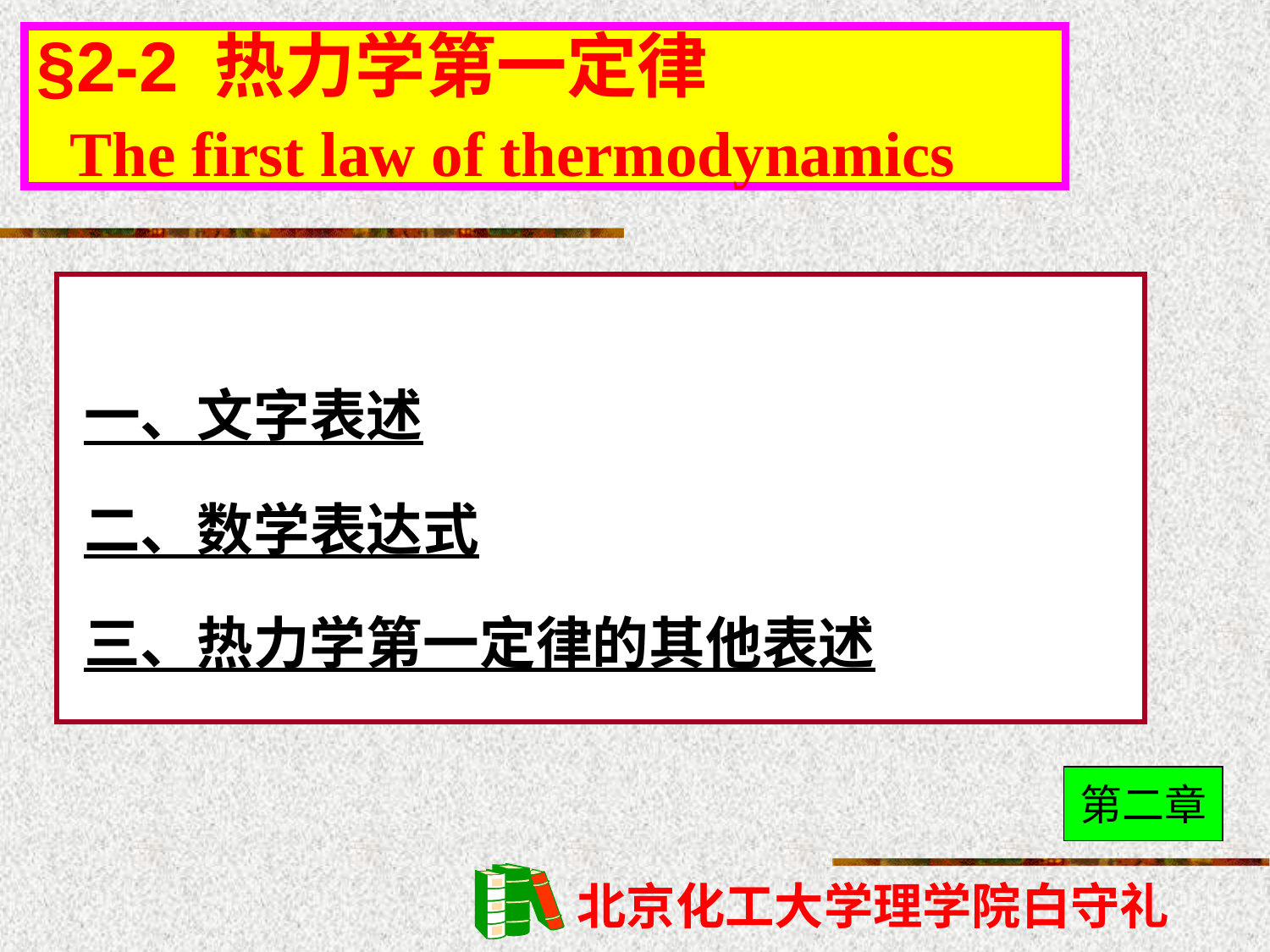

# §2-2 热力学第一定律 The first law of thermodynamics

一、文字表述
二、数学表达式
三、热力学第一定律的其他表述

第二章